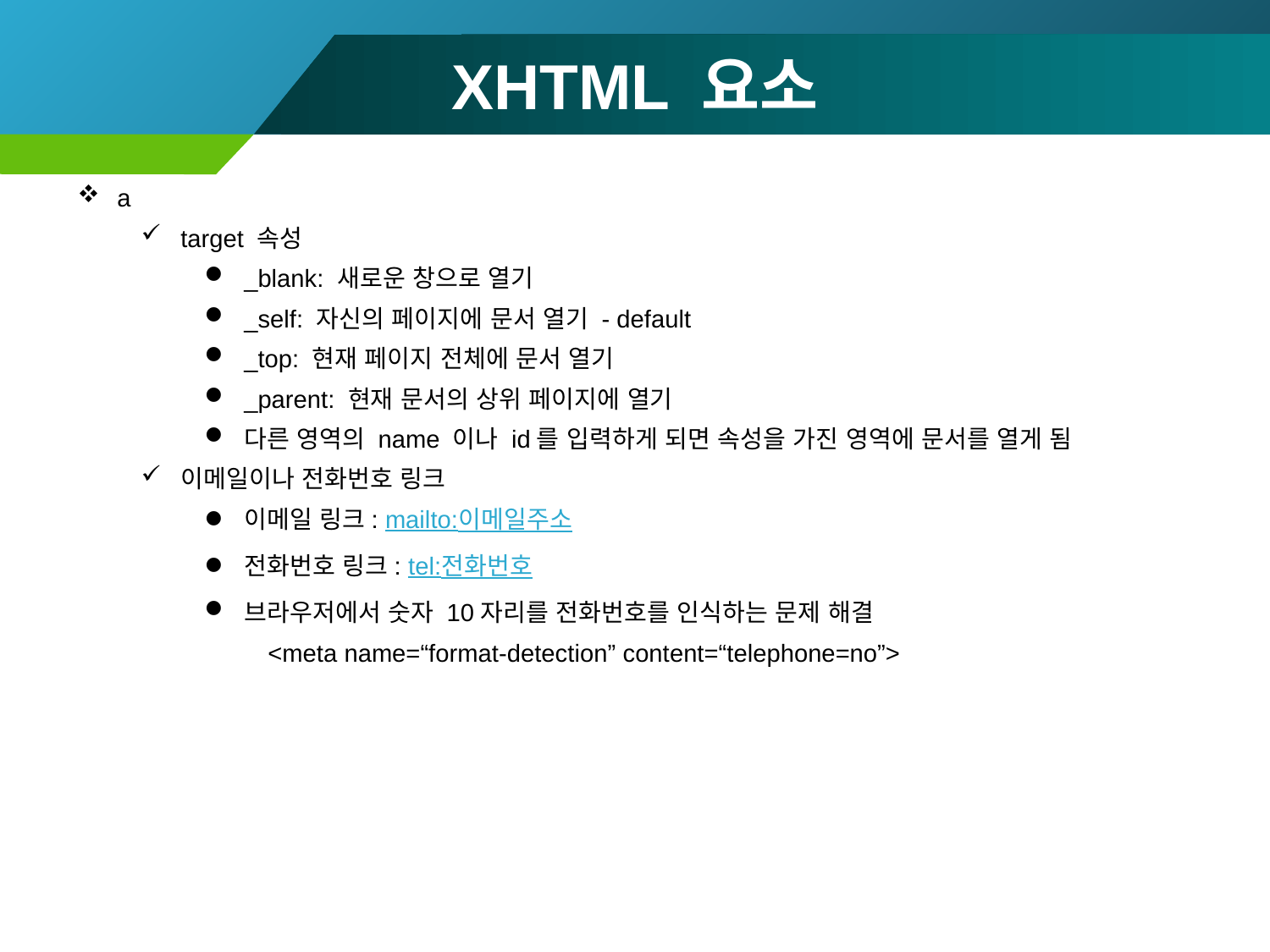

# XHTML 요소
a
target 속성
_blank: 새로운 창으로 열기
_self: 자신의 페이지에 문서 열기 - default
_top: 현재 페이지 전체에 문서 열기
_parent: 현재 문서의 상위 페이지에 열기
다른 영역의 name 이나 id를 입력하게 되면 속성을 가진 영역에 문서를 열게 됨
이메일이나 전화번호 링크
이메일 링크: mailto:이메일주소
전화번호 링크: tel:전화번호
브라우저에서 숫자 10자리를 전화번호를 인식하는 문제 해결
<meta name=“format-detection” content=“telephone=no”>
54